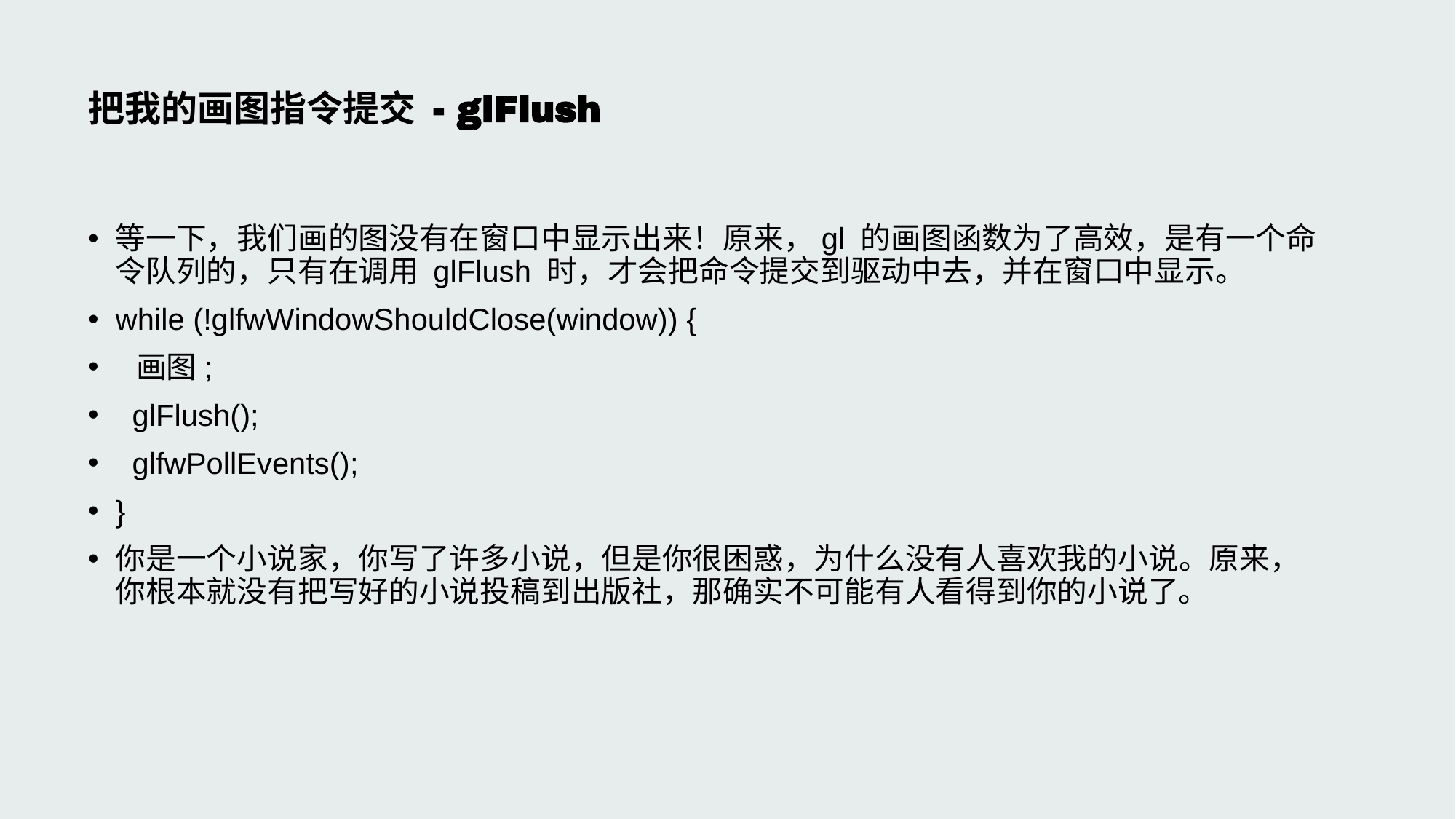

# 把我的画图指令提交 - glFlush
等一下，我们画的图没有在窗口中显示出来！原来，gl 的画图函数为了高效，是有一个命令队列的，只有在调用 glFlush 时，才会把命令提交到驱动中去，并在窗口中显示。
while (!glfwWindowShouldClose(window)) {
  画图;
  glFlush();
  glfwPollEvents();
}
你是一个小说家，你写了许多小说，但是你很困惑，为什么没有人喜欢我的小说。原来，你根本就没有把写好的小说投稿到出版社，那确实不可能有人看得到你的小说了。